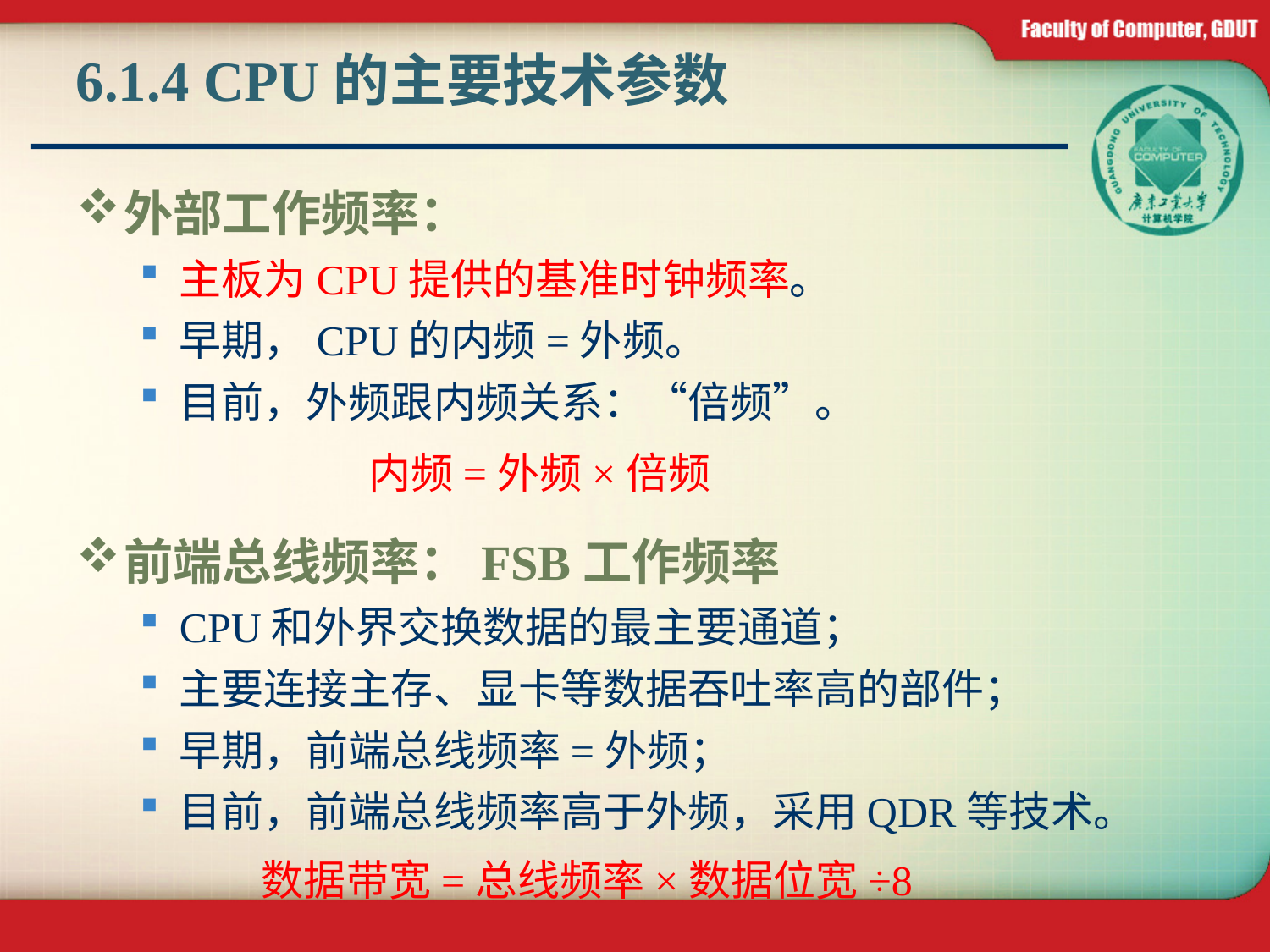

# 6.1.4 CPU的主要技术参数
外部工作频率：
主板为CPU提供的基准时钟频率。
早期，CPU的内频=外频。
目前，外频跟内频关系：“倍频”。

前端总线频率：FSB工作频率
CPU和外界交换数据的最主要通道；
主要连接主存、显卡等数据吞吐率高的部件；
早期，前端总线频率=外频；
目前，前端总线频率高于外频，采用QDR等技术。
          数据带宽=总线频率×数据位宽÷8

内频=外频×倍频